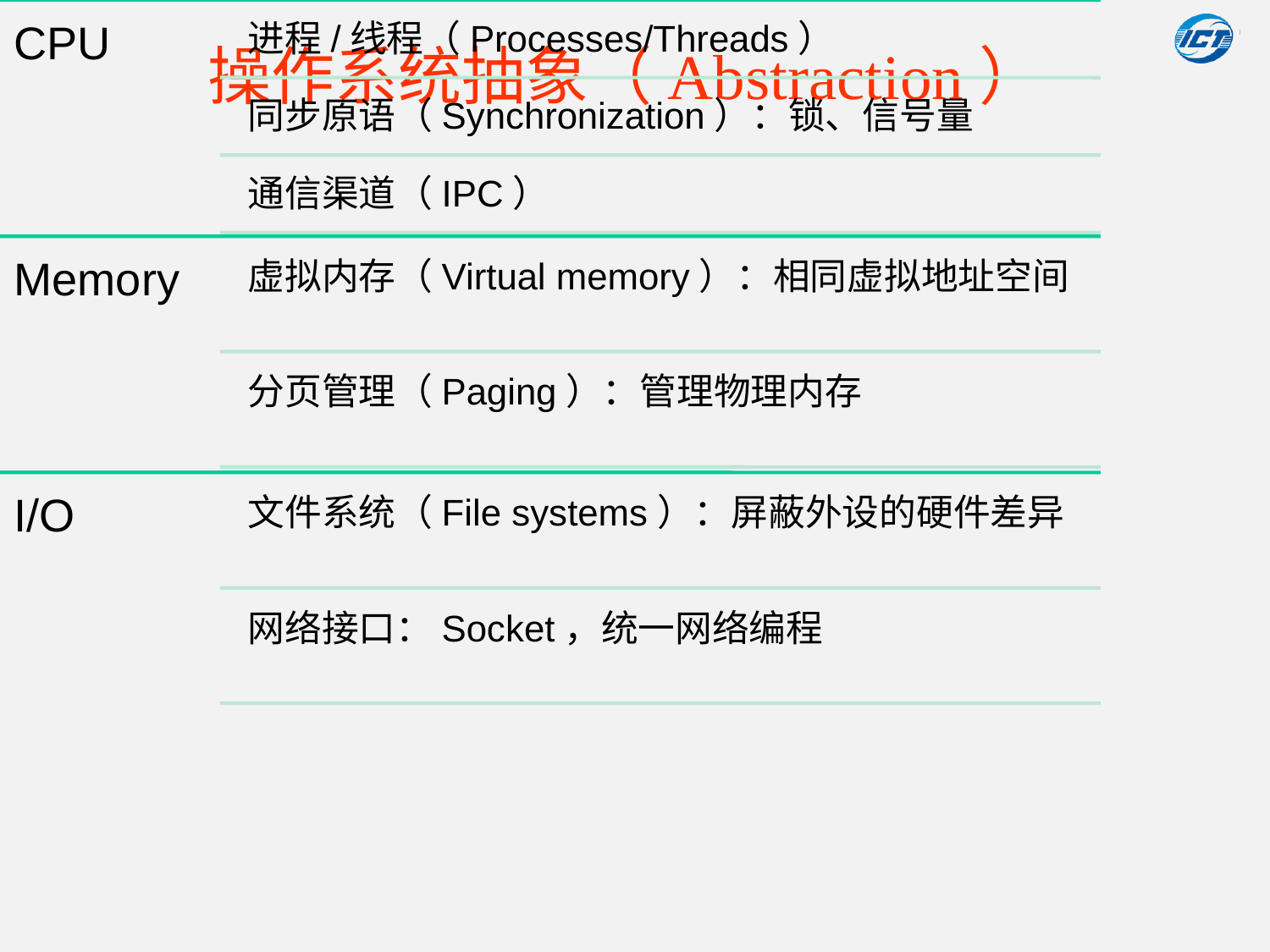

# 操作系统抽象（Abstraction）
CPU
进程/线程（Processes/Threads）
同步原语（Synchronization）：锁、信号量
通信渠道（IPC）
Memory
虚拟内存（Virtual memory）：相同虚拟地址空间
分页管理（Paging）：管理物理内存
I/O
文件系统（File systems）：屏蔽外设的硬件差异
网络接口：Socket，统一网络编程